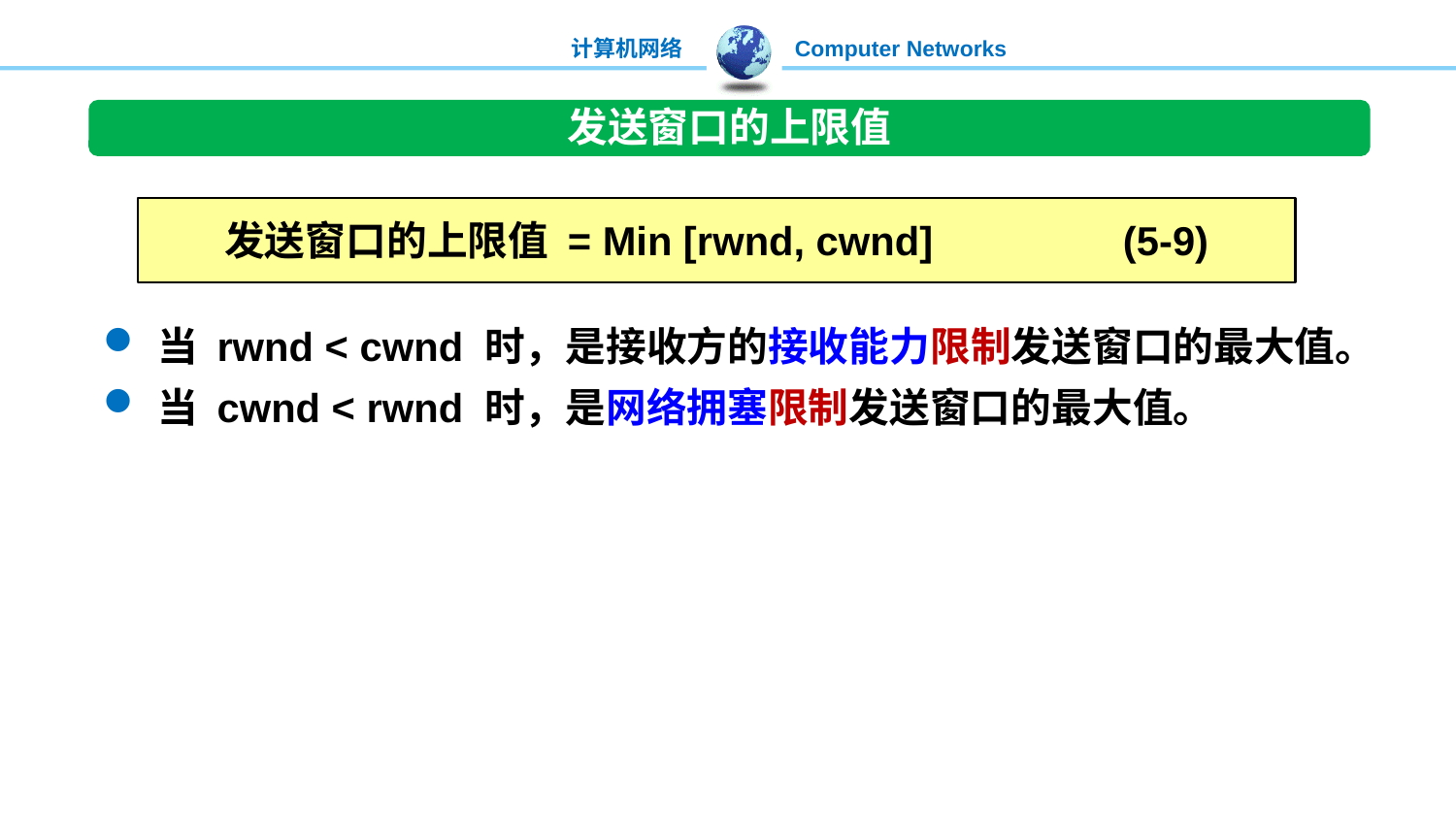

发送窗口的上限值

发送窗口的上限值 = Min [rwnd, cwnd]                 (5-9)
当 rwnd < cwnd 时，是接收方的接收能力限制发送窗口的最大值。
当 cwnd < rwnd 时，是网络拥塞限制发送窗口的最大值。